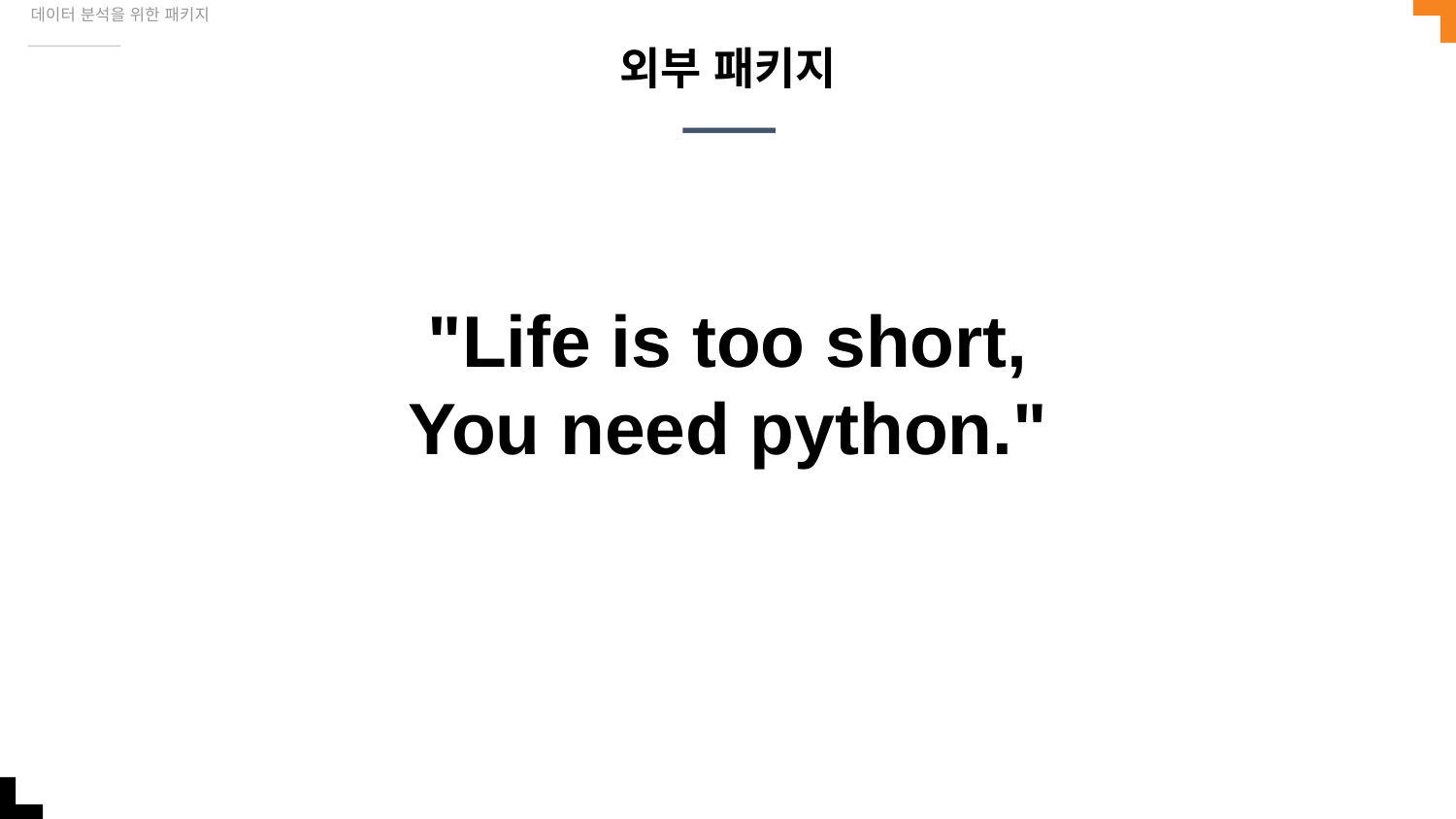

데이터 분석을 위한 패키지
# 외부 패키지
"Life is too short, You need python."